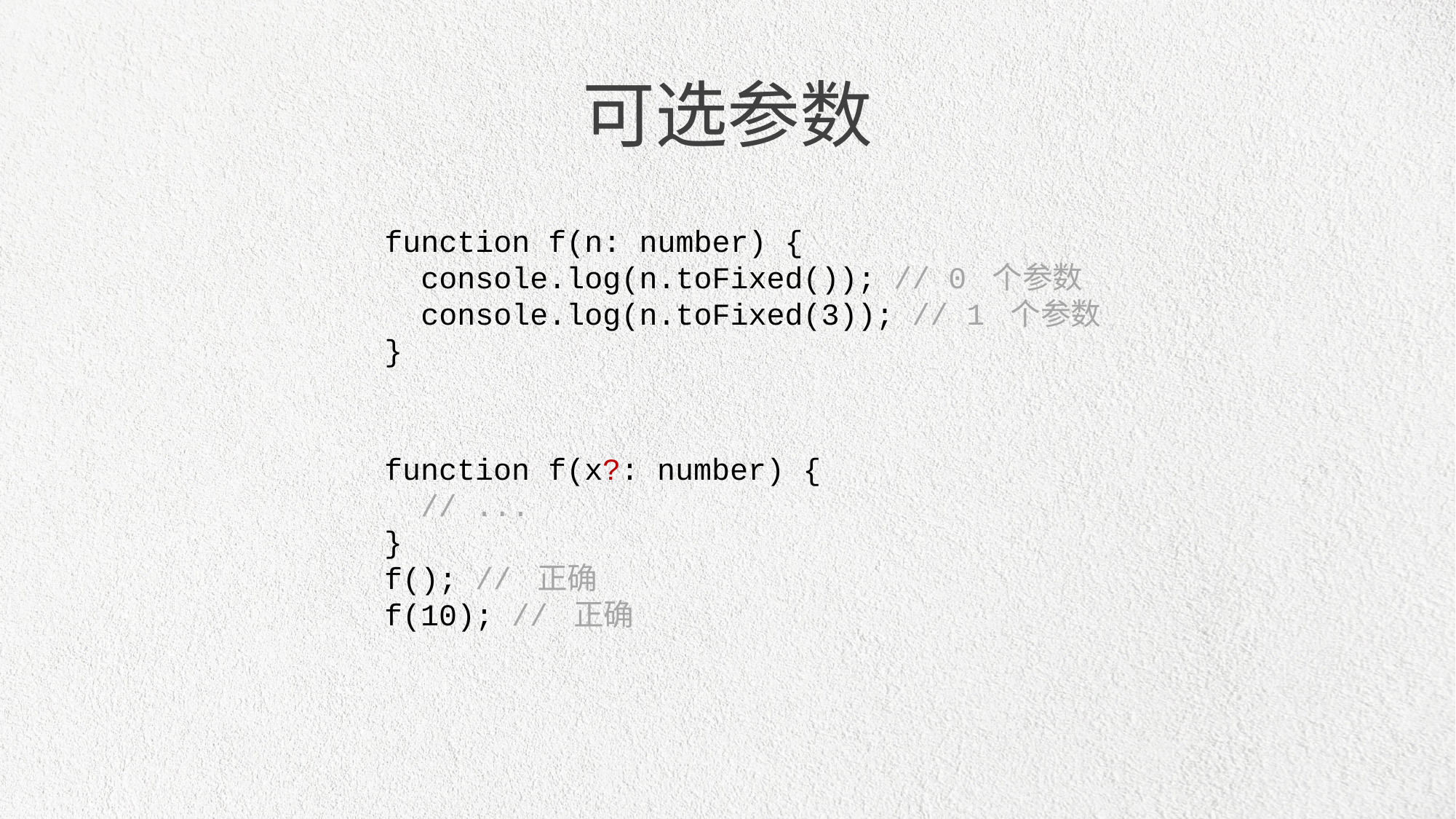

可选参数
function f(n: number) {
  console.log(n.toFixed()); // 0 个参数
  console.log(n.toFixed(3)); // 1 个参数
}
function f(x?: number) {
  // ...
}
f(); // 正确
f(10); // 正确